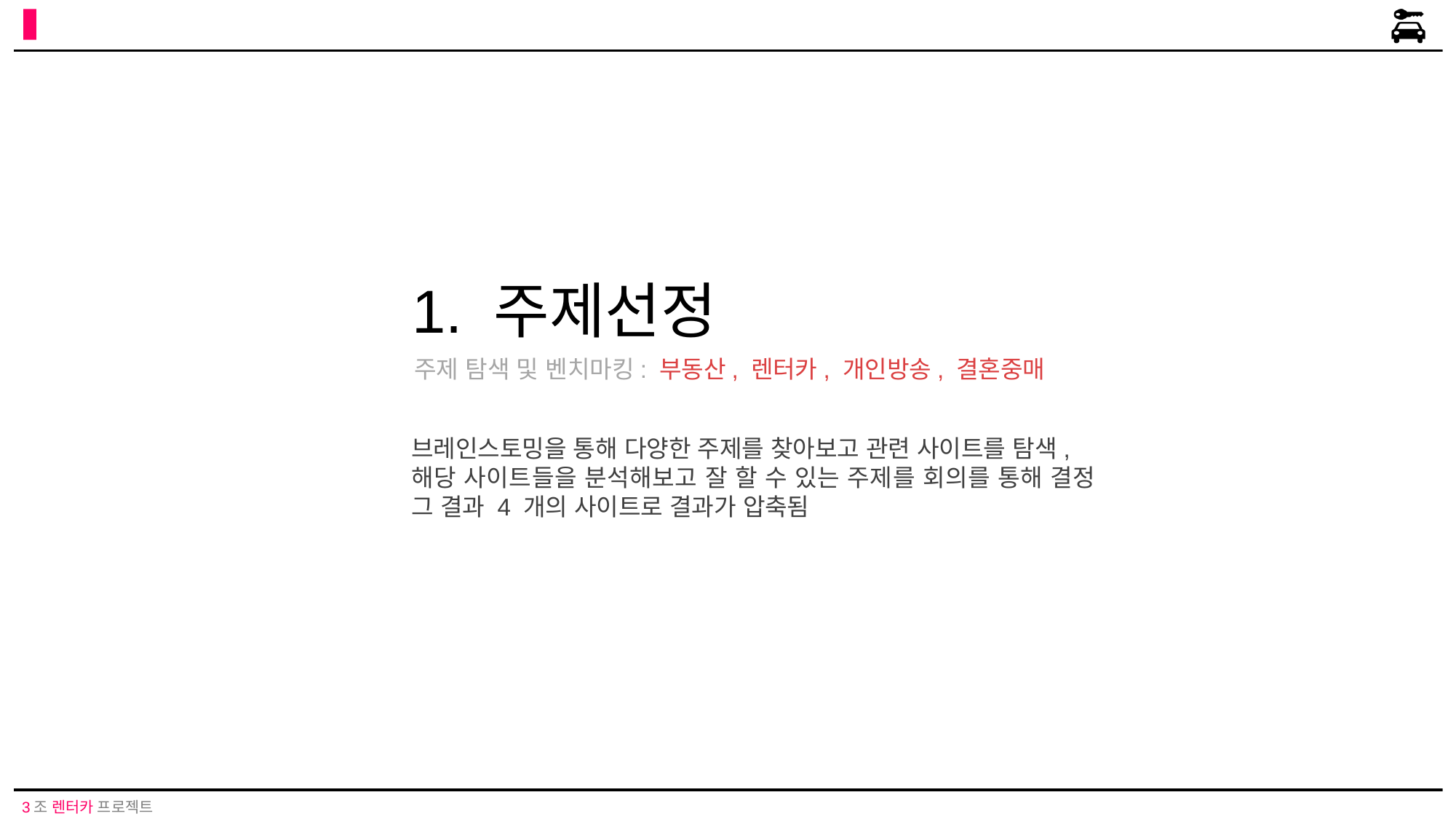

# 1. 주제선정
주제 탐색 및 벤치마킹: 부동산, 렌터카, 개인방송, 결혼중매
브레인스토밍을 통해 다양한 주제를 찾아보고 관련 사이트를 탐색,
해당 사이트들을 분석해보고 잘 할 수 있는 주제를 회의를 통해 결정 그 결과 4 개의 사이트로 결과가 압축됨